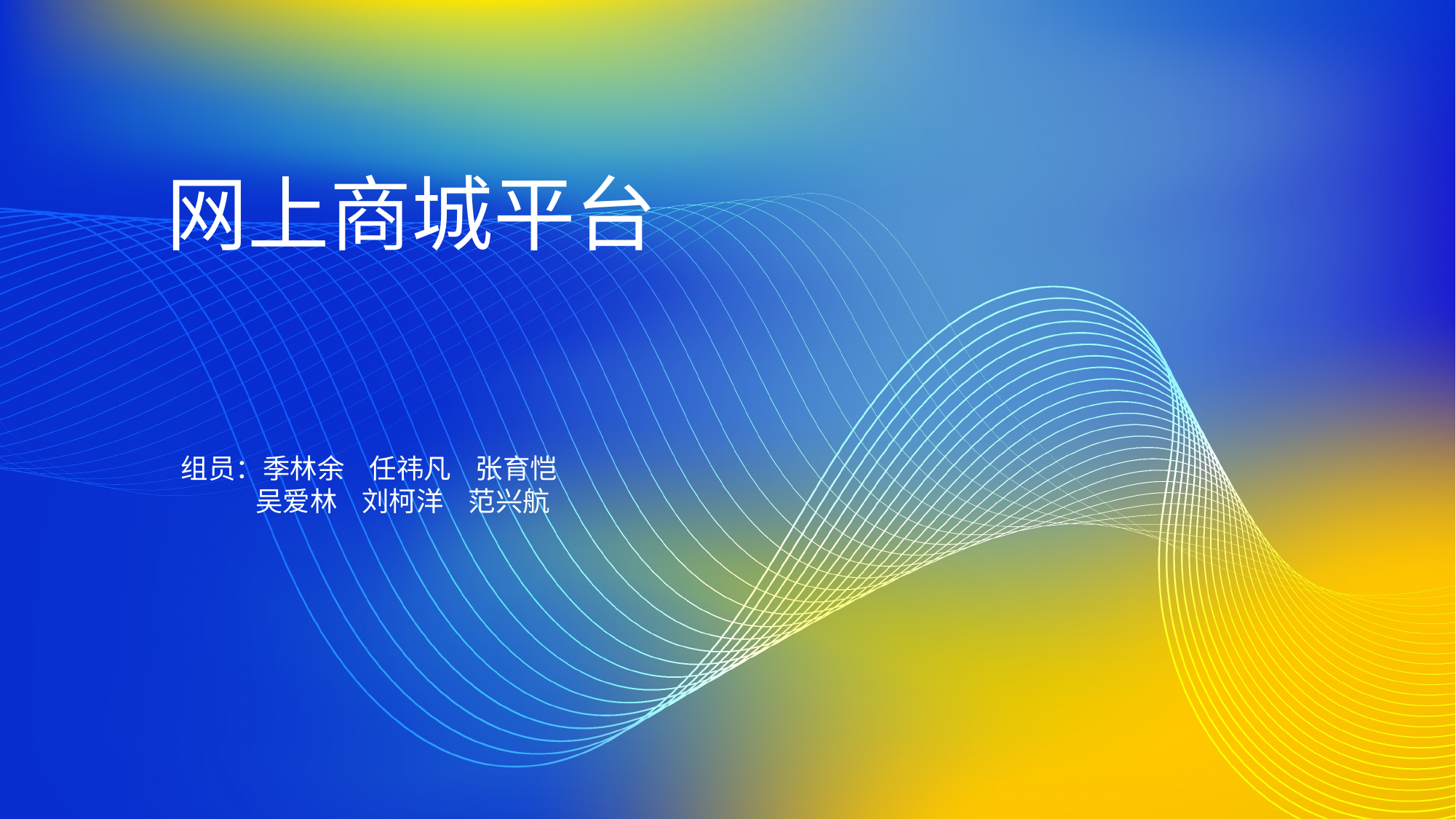

# 网上商城平台

组员：季林余    任祎凡    张育恺
           吴爱林    刘柯洋    范兴航